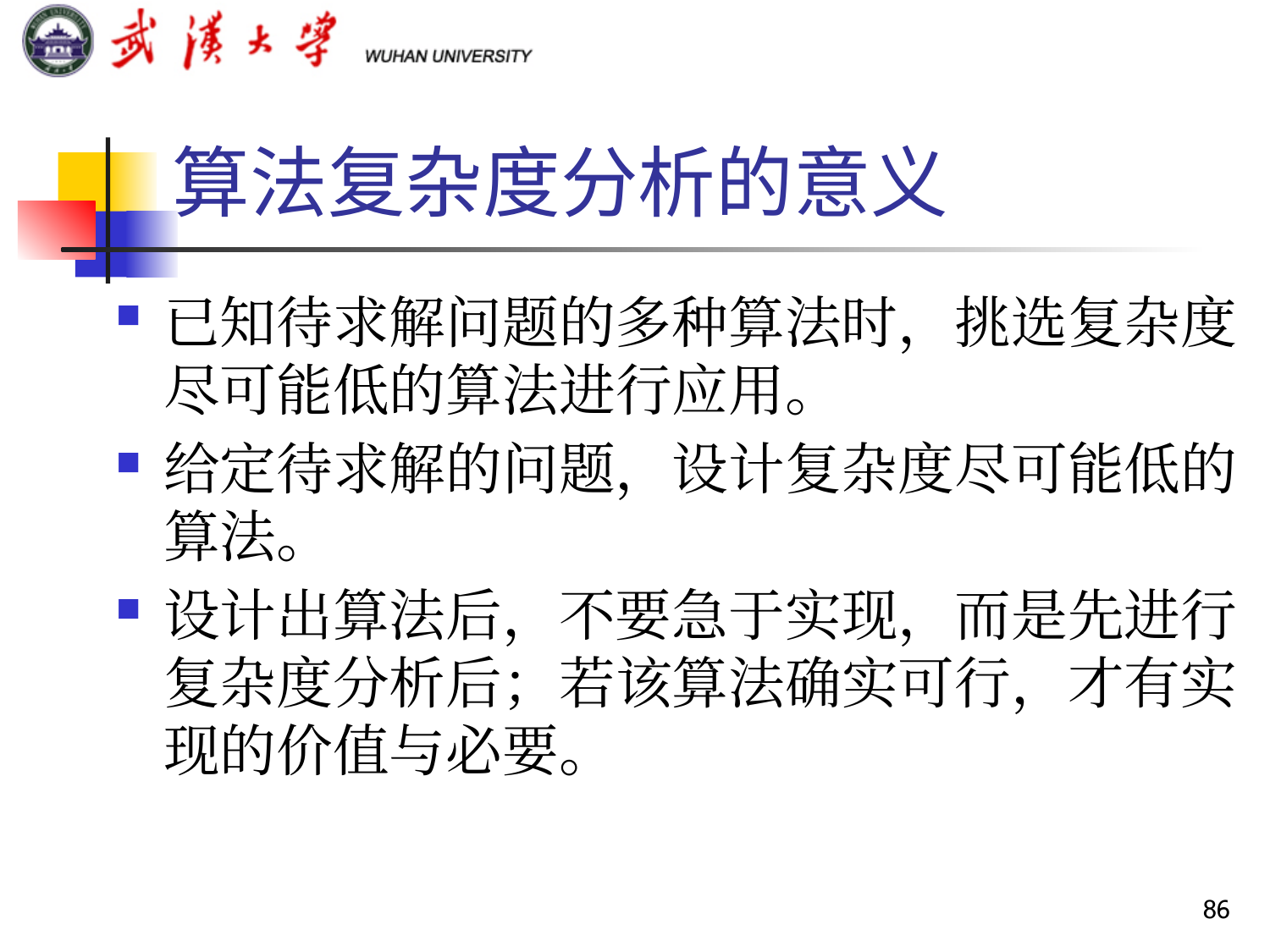

# 算法复杂度分析的意义
已知待求解问题的多种算法时，挑选复杂度尽可能低的算法进行应用。
给定待求解的问题，设计复杂度尽可能低的算法。
设计出算法后，不要急于实现，而是先进行复杂度分析后；若该算法确实可行，才有实现的价值与必要。
86